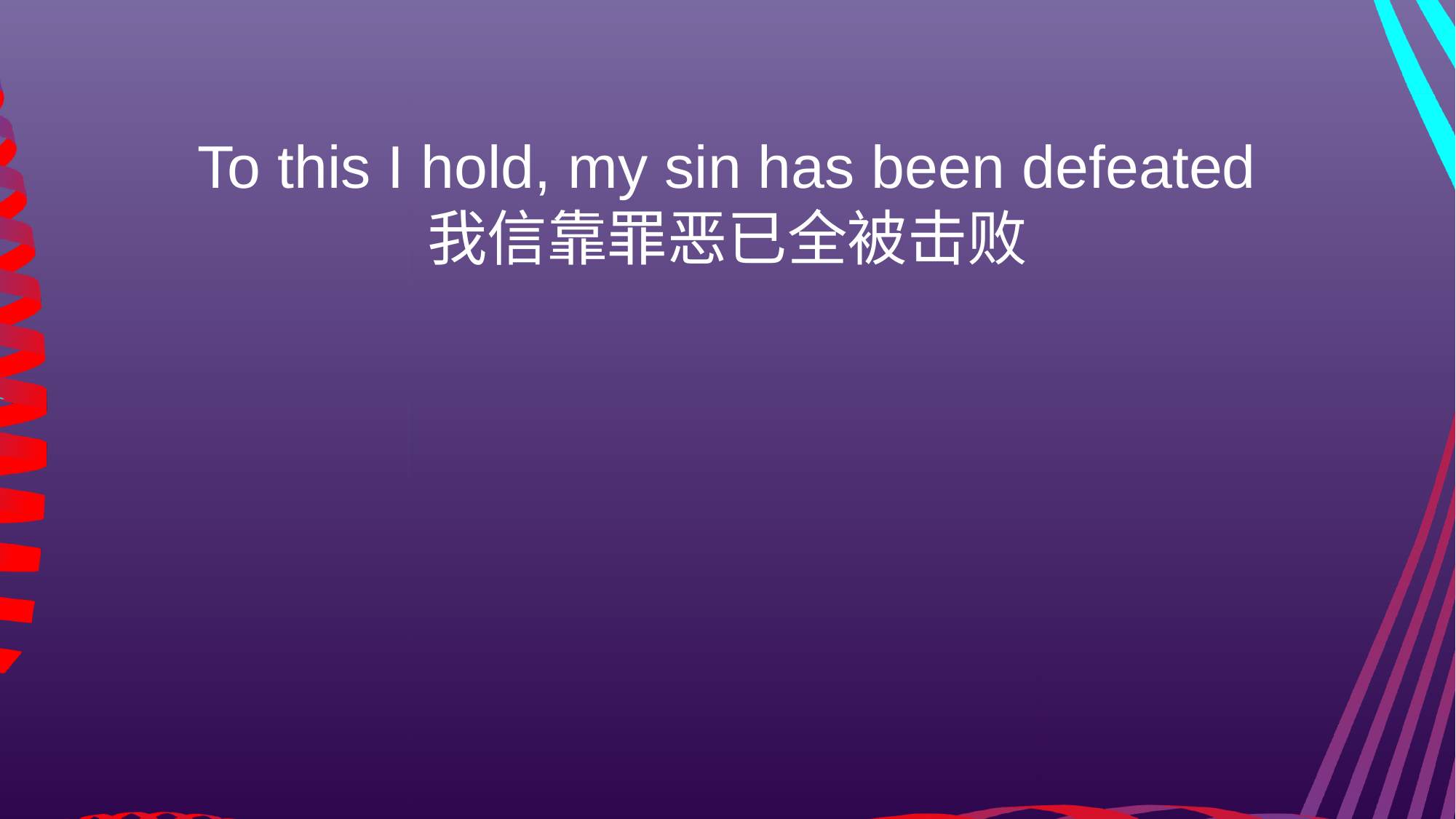

To this I hold, my sin has been defeated
我信靠罪恶已全被击败